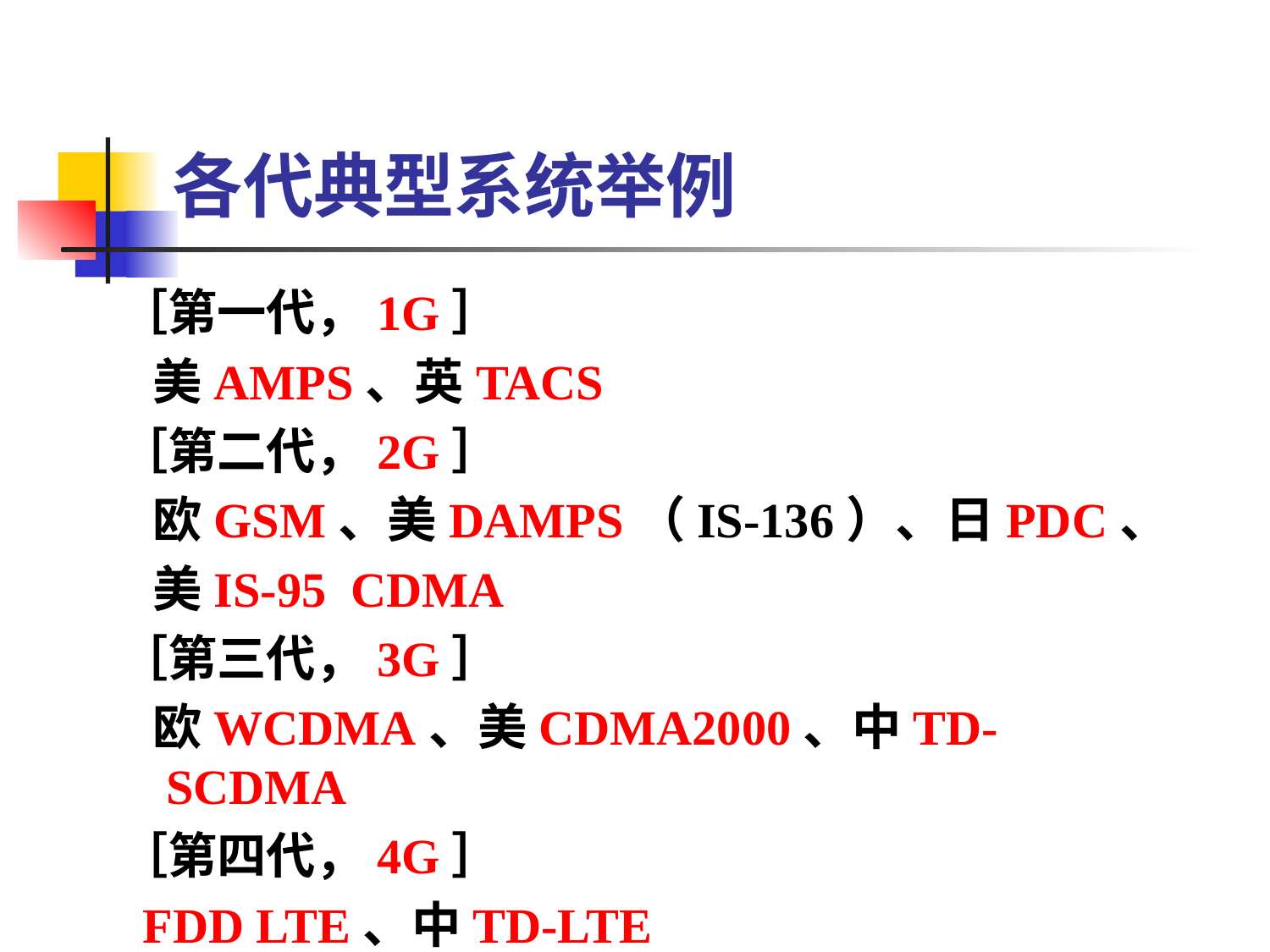

# 各代典型系统举例
［第一代，1G］
  美AMPS、英TACS
［第二代，2G］
  欧GSM、美DAMPS（IS-136）、日PDC、
  美IS-95  CDMA
［第三代，3G］
  欧WCDMA、美CDMA2000、中TD-SCDMA
［第四代，4G］
  FDD LTE、中TD-LTE